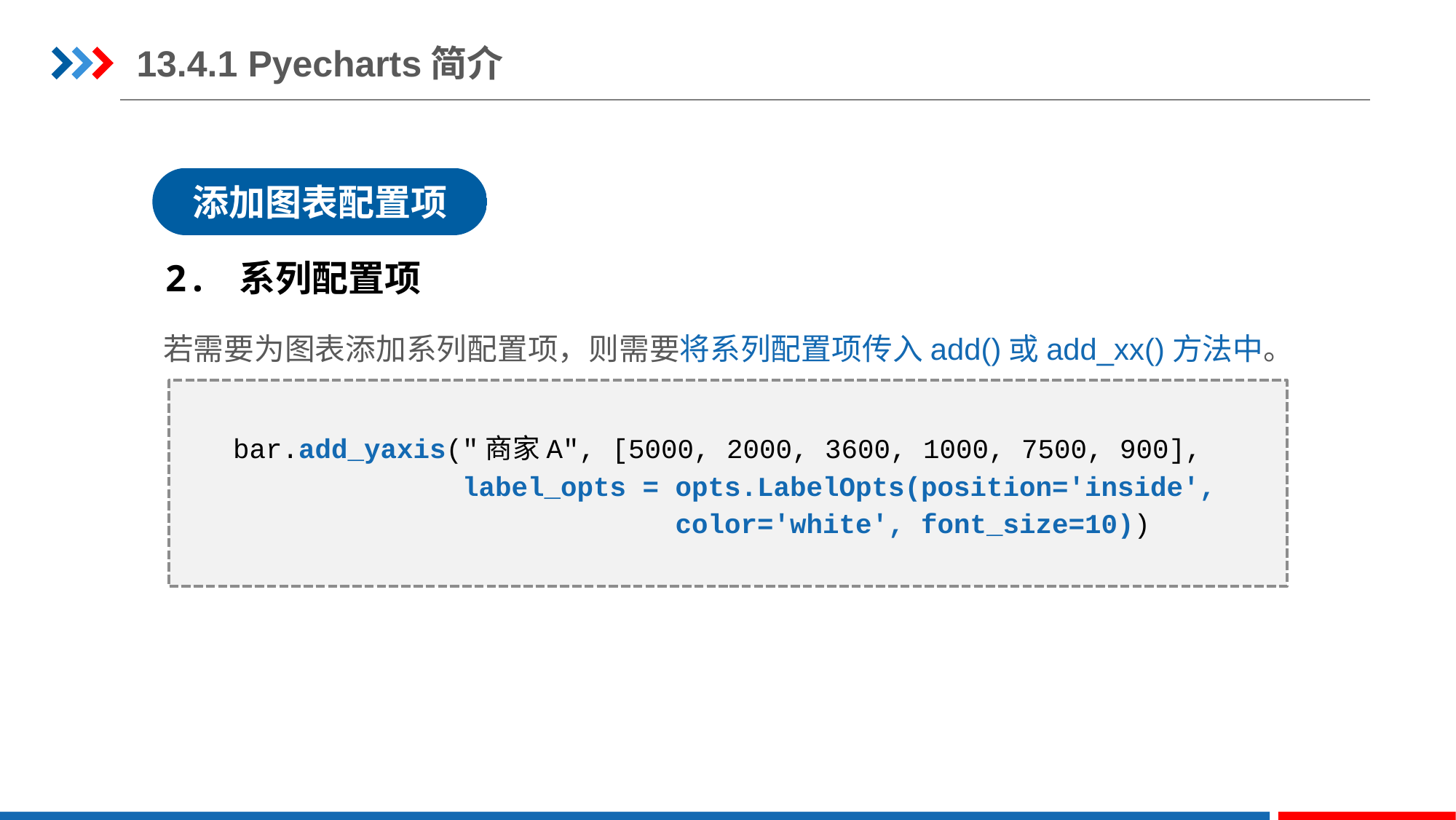

13.4.1 Pyecharts简介
添加图表配置项
2. 系列配置项
若需要为图表添加系列配置项，则需要将系列配置项传入add()或add_xx()方法中。

bar.add_yaxis("商家A", [5000, 2000, 3600, 1000, 7500, 900],
              label_opts = opts.LabelOpts(position='inside',
                           color='white', font_size=10))